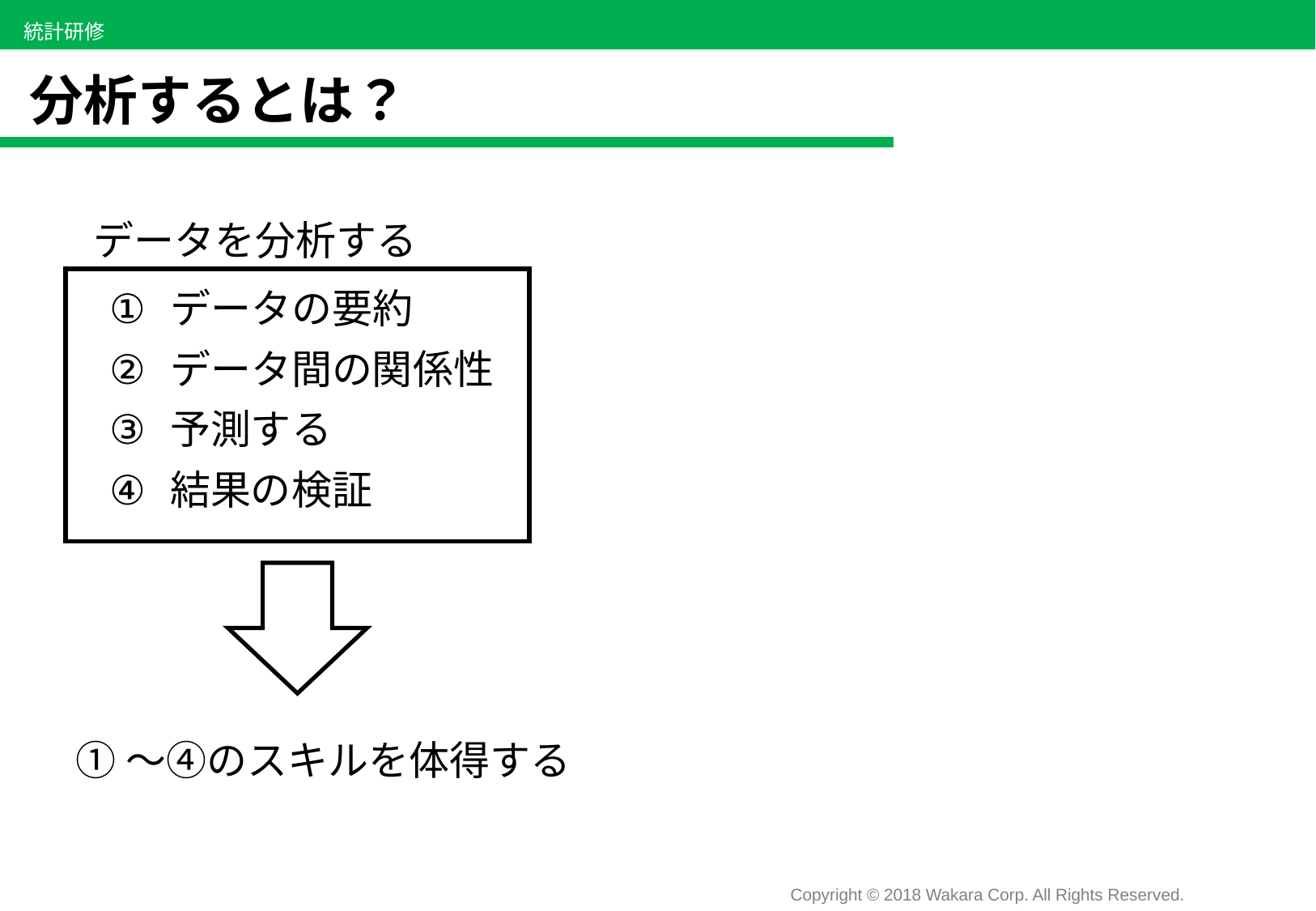

# 分析するとは？
データを分析する
データの要約
データ間の関係性
予測する
結果の検証

①〜④のスキルを体得する